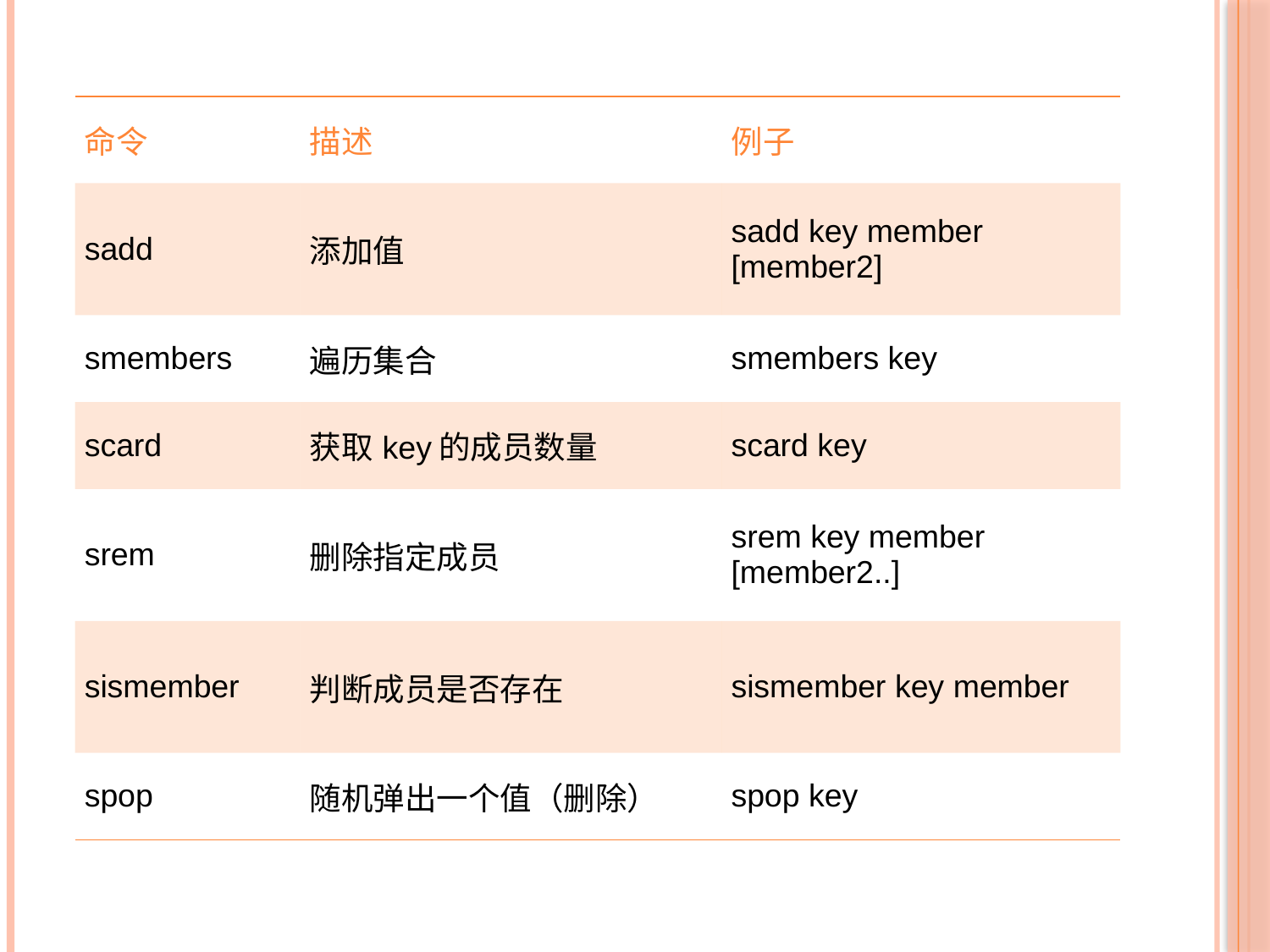

| 命令 | 描述 | 例子 |
| --- | --- | --- |
| sadd | 添加值 | sadd key member [member2] |
| smembers | 遍历集合 | smembers key |
| scard | 获取key的成员数量 | scard key |
| srem | 删除指定成员 | srem key member [member2..] |
| sismember | 判断成员是否存在 | sismember key member |
| spop | 随机弹出一个值（删除） | spop key |